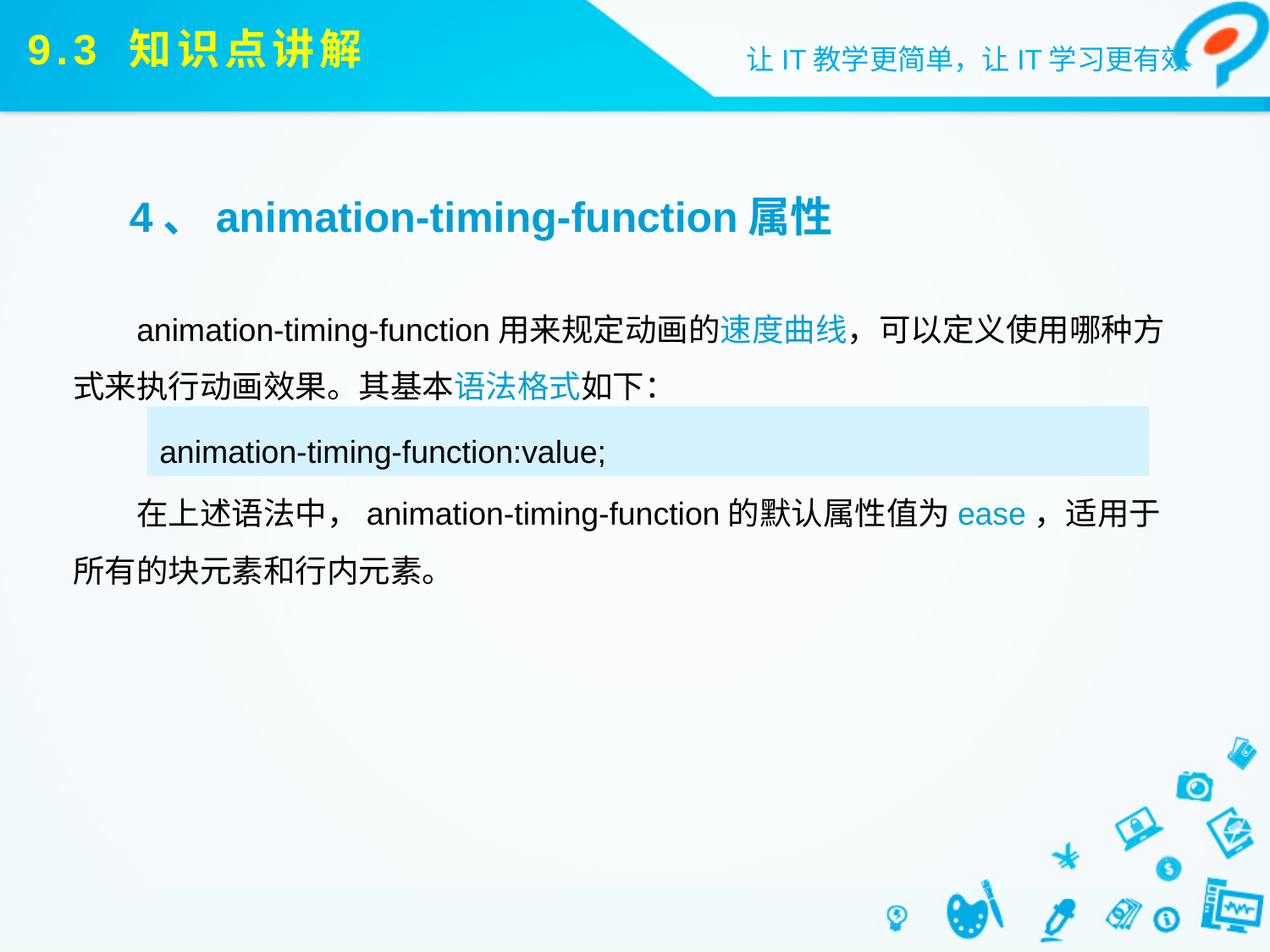

# 9.3 知识点讲解
4、animation-timing-function属性
animation-timing-function用来规定动画的速度曲线，可以定义使用哪种方式来执行动画效果。其基本语法格式如下：

在上述语法中，animation-timing-function的默认属性值为ease，适用于所有的块元素和行内元素。

animation-timing-function:value;